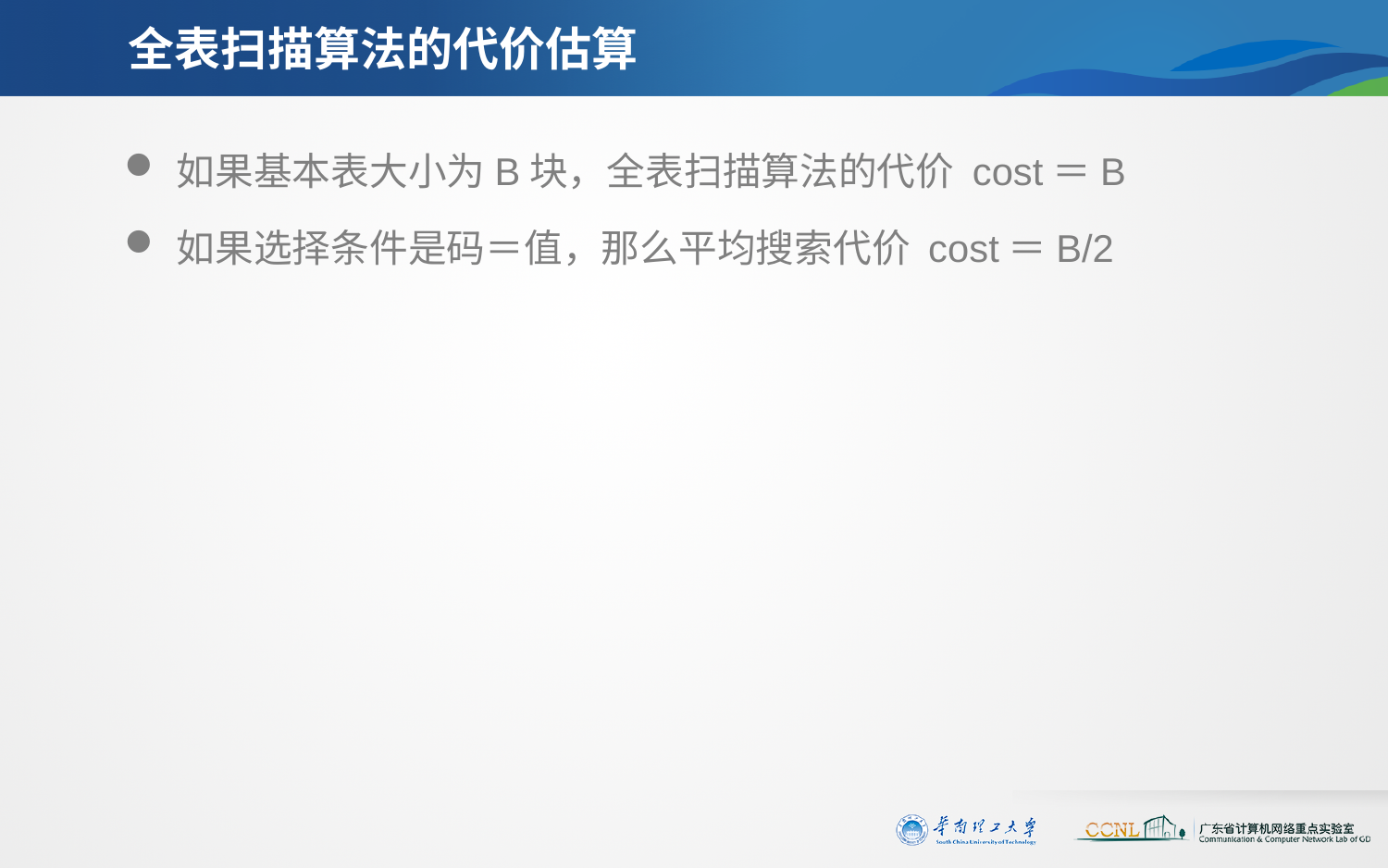

# 全表扫描算法的代价估算
如果基本表大小为B块，全表扫描算法的代价 cost＝B
如果选择条件是码＝值，那么平均搜索代价 cost＝B/2